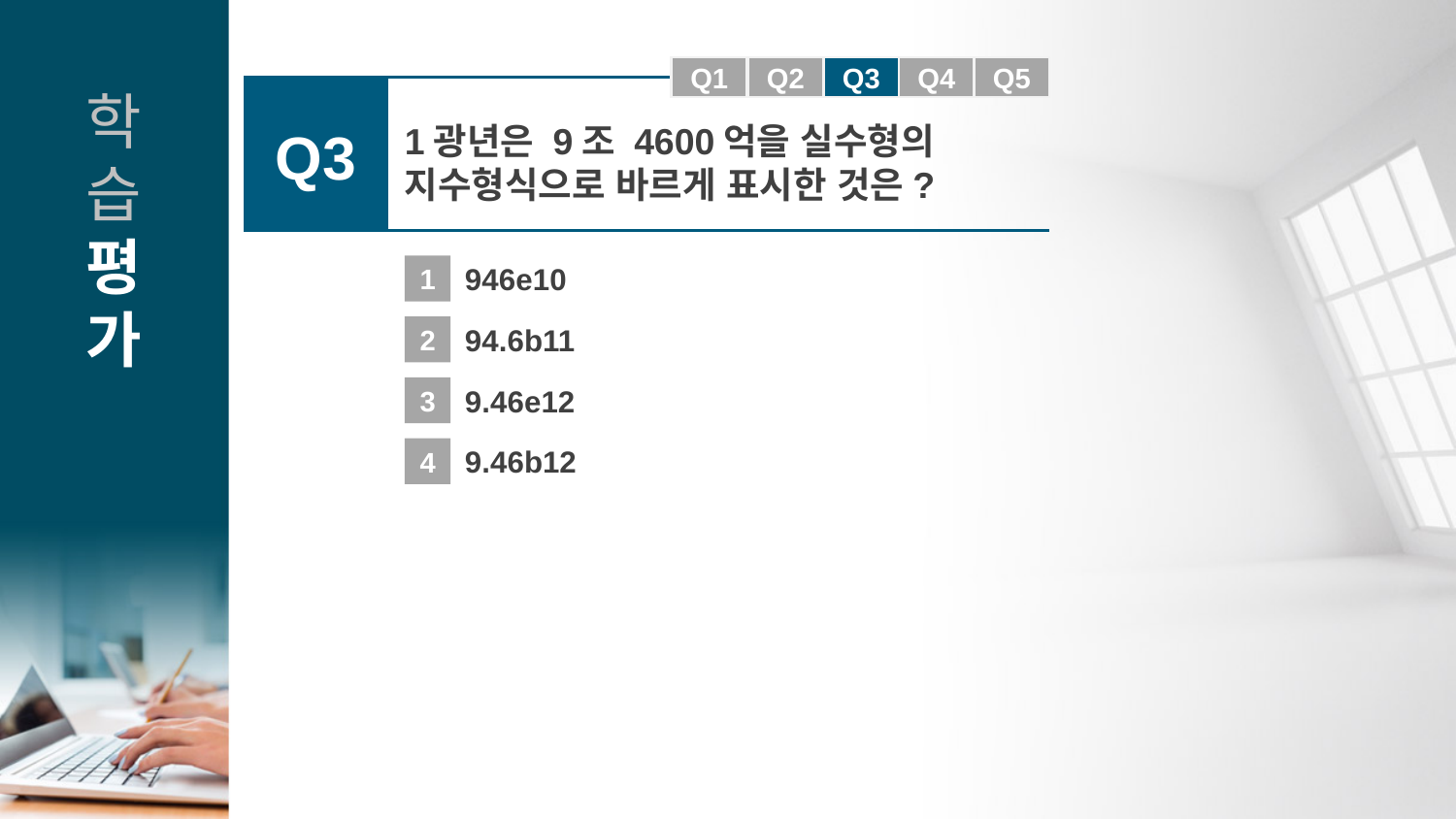

Q1
Q1
Q2
Q3
Q4
Q5
Q3
1광년은 9조 4600억을 실수형의 지수형식으로 바르게 표시한 것은?
1
946e10
2
94.6b11
3
9.46e12
4
9.46b12